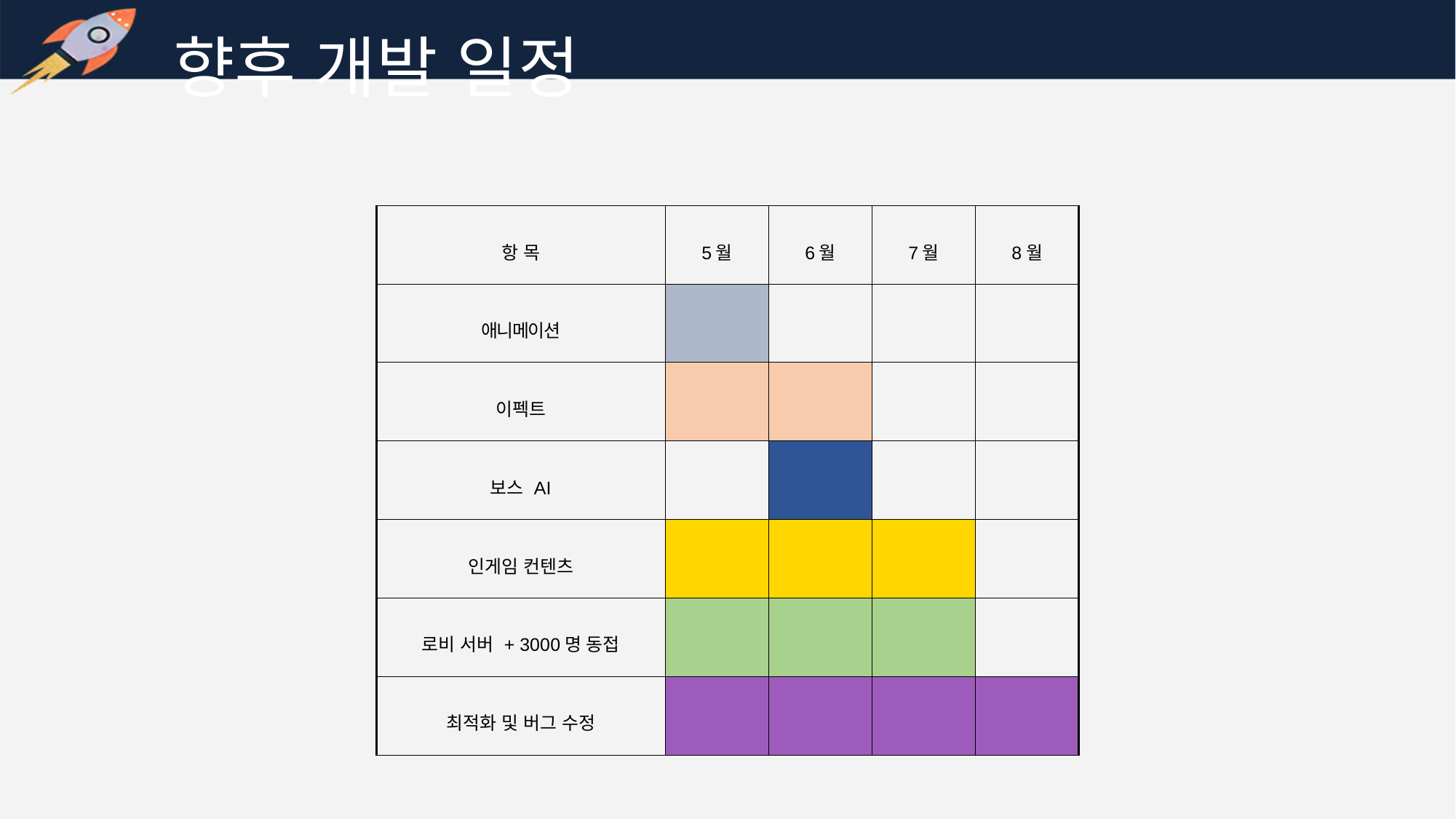

향후 개발 일정
| 항 목 | 5월 | 6월 | 7월 | 8월 |
| --- | --- | --- | --- | --- |
| 애니메이션 |  |  |  |  |
| 이펙트 |  |  |  |  |
| 보스 AI |  |  |  |  |
| 인게임 컨텐츠 |  |  |  |  |
| 로비 서버 + 3000명 동접 |  |  |  |  |
| 최적화 및 버그 수정 |  |  |  |  |